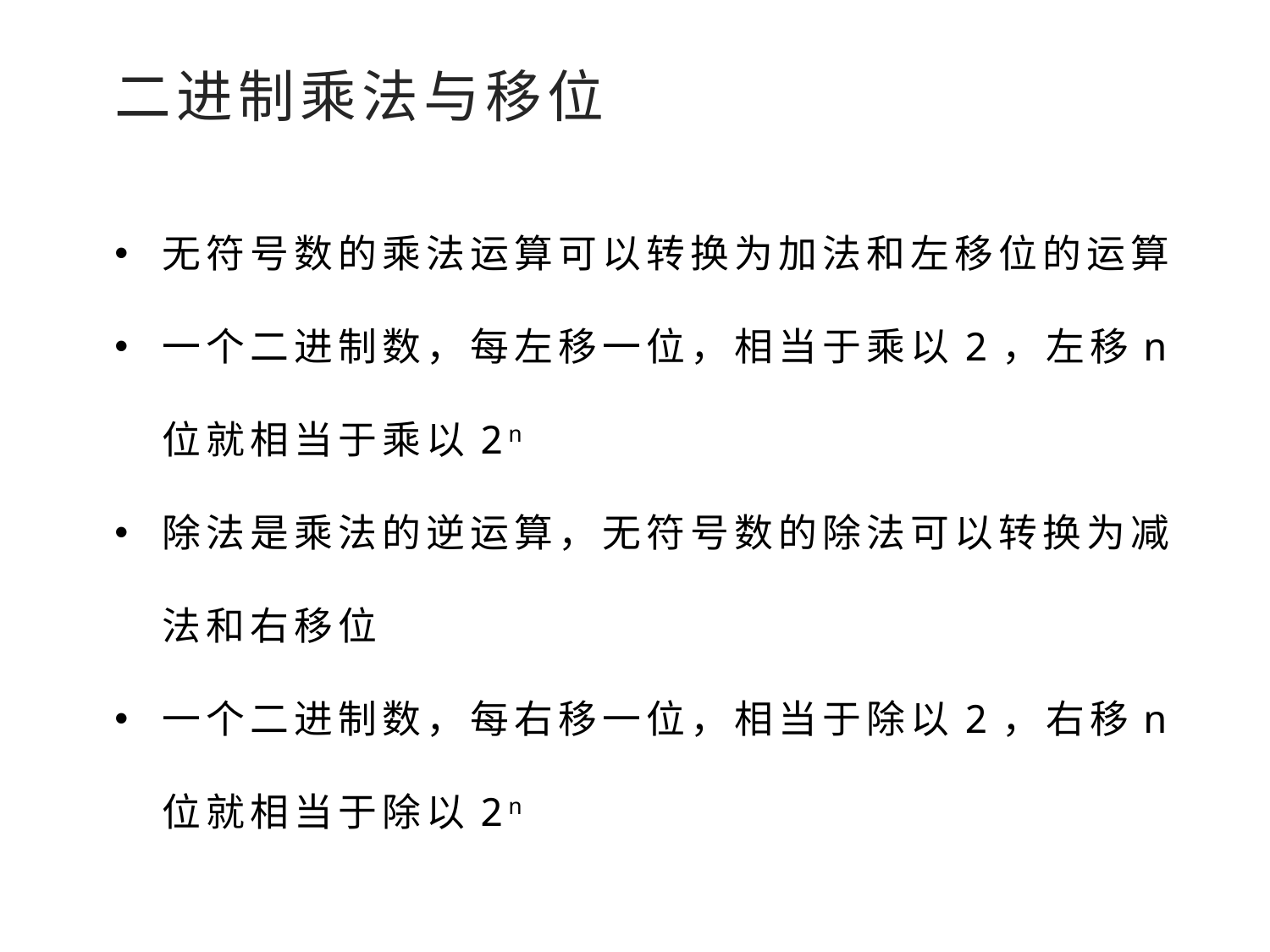

二进制乘法与移位
无符号数的乘法运算可以转换为加法和左移位的运算
一个二进制数，每左移一位，相当于乘以2，左移n位就相当于乘以2n
除法是乘法的逆运算，无符号数的除法可以转换为减法和右移位
一个二进制数，每右移一位，相当于除以2，右移n位就相当于除以2n